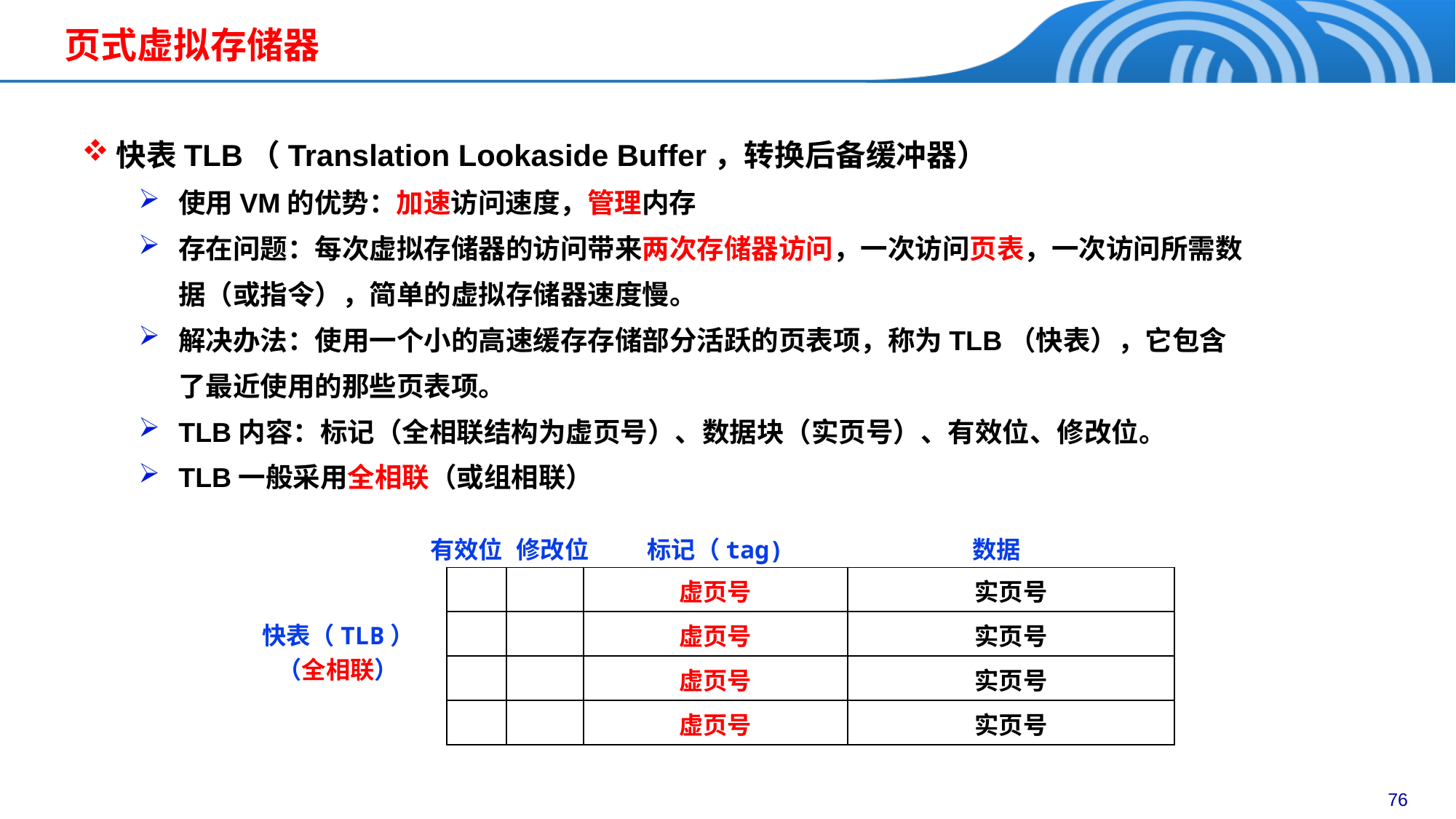

# 页式虚拟存储器
快表TLB（Translation Lookaside Buffer，转换后备缓冲器）
使用VM的优势：加速访问速度，管理内存
存在问题：每次虚拟存储器的访问带来两次存储器访问，一次访问页表，一次访问所需数据（或指令），简单的虚拟存储器速度慢。
解决办法：使用一个小的高速缓存存储部分活跃的页表项，称为TLB（快表），它包含了最近使用的那些页表项。
TLB内容：标记（全相联结构为虚页号）、数据块（实页号）、有效位、修改位。
TLB一般采用全相联（或组相联）
有效位
修改位
标记（tag)
数据
|  |  | 虚页号 | 实页号 |
| --- | --- | --- | --- |
|  |  | 虚页号 | 实页号 |
|  |  | 虚页号 | 实页号 |
|  |  | 虚页号 | 实页号 |
快表（TLB）
（全相联）